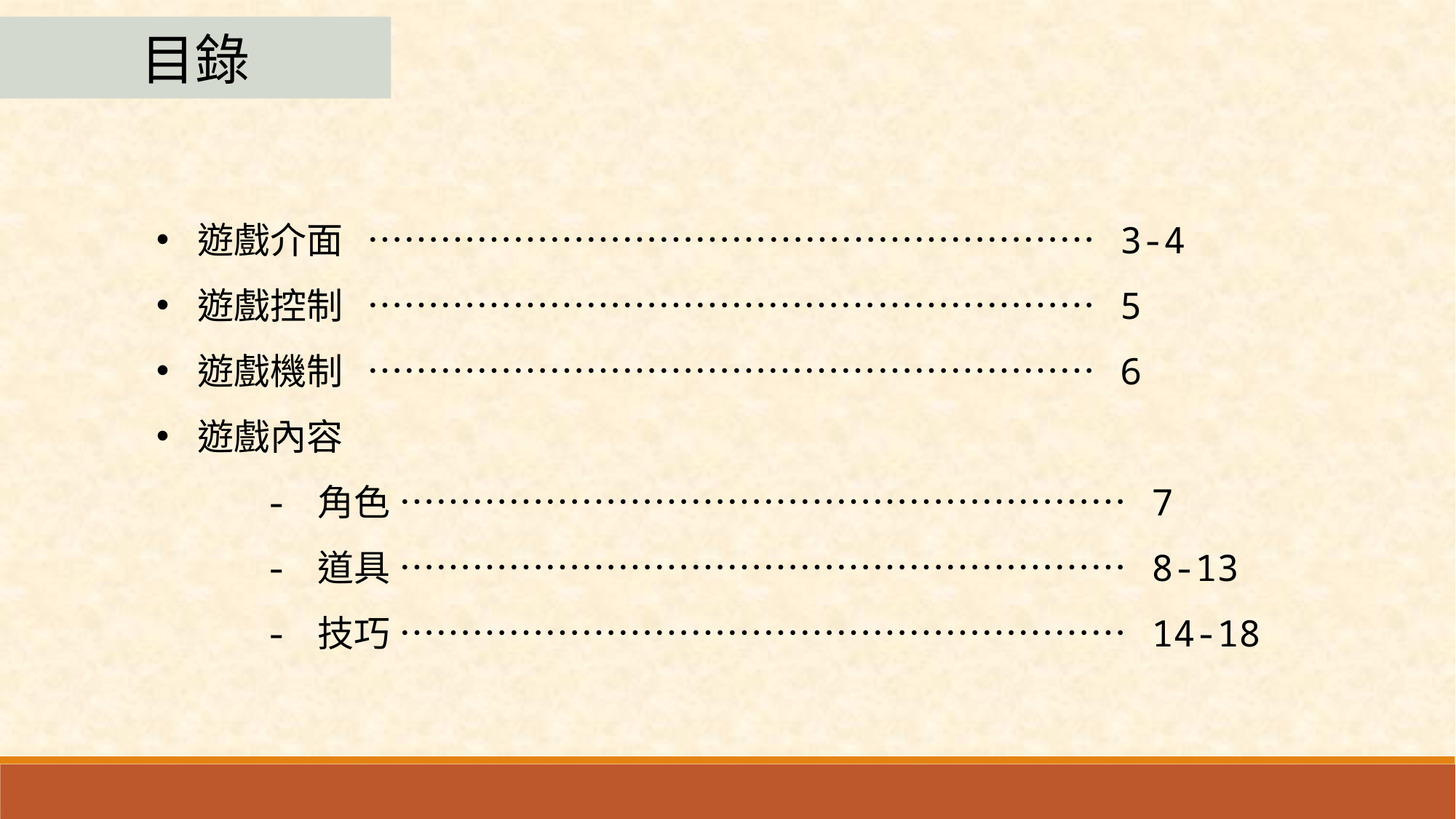

目錄
遊戲介面   ……………………………………………………  3-4
遊戲控制   ……………………………………………………  5
遊戲機制   ……………………………………………………  6
遊戲內容
	- 角色 ……………………………………………………  7
	- 道具 ……………………………………………………  8-13
	- 技巧 ……………………………………………………  14-18